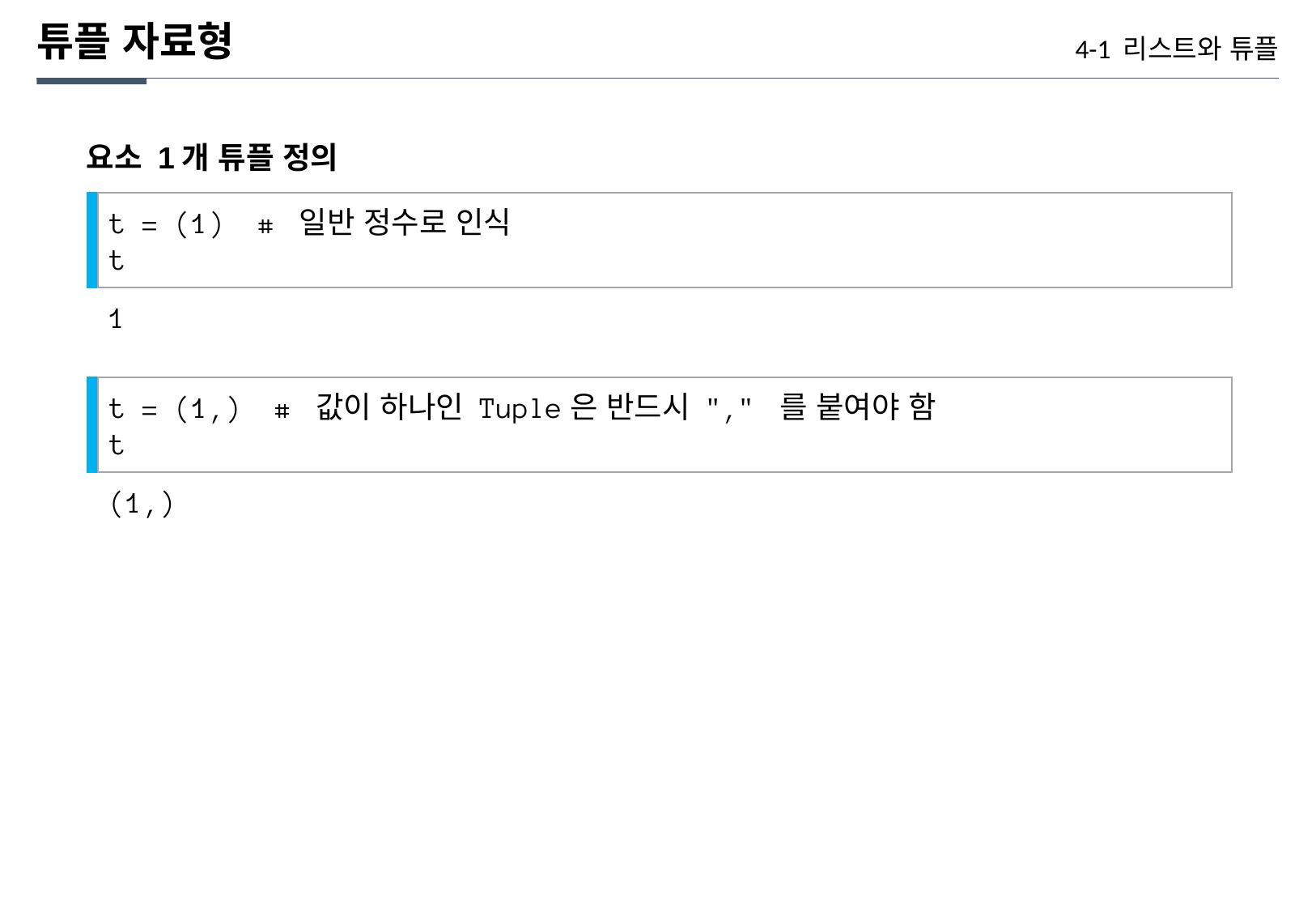

튜플 자료형
4-1 리스트와 튜플
요소 1개 튜플 정의

t = (1)  # 일반 정수로 인식
t
1

t = (1,)  # 값이 하나인 Tuple은 반드시 "," 를 붙여야 함
t
(1,)